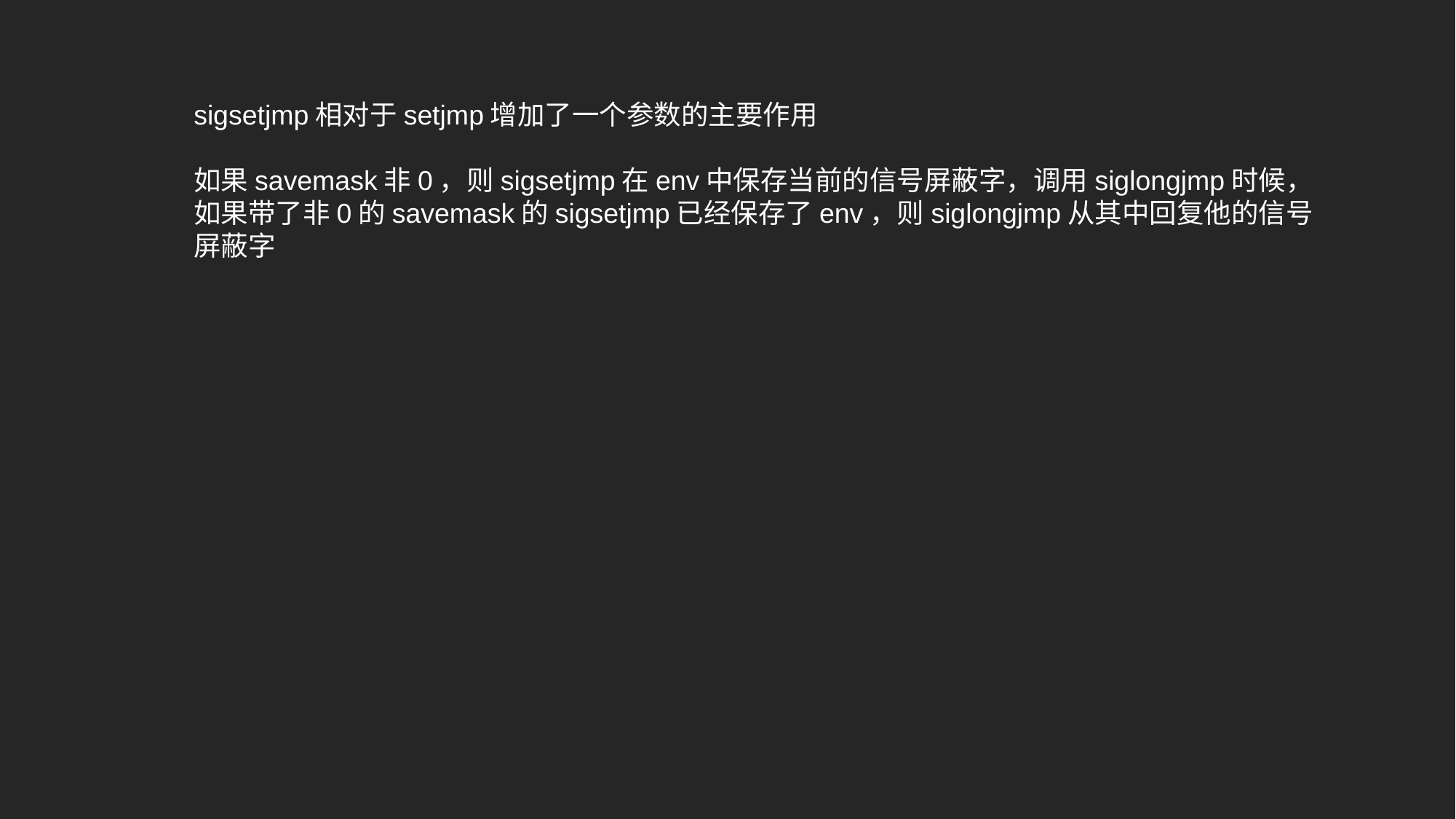

sigsetjmp相对于setjmp增加了一个参数的主要作用

如果savemask非0，则sigsetjmp在env中保存当前的信号屏蔽字，调用siglongjmp时候，如果带了非0的savemask的sigsetjmp已经保存了env，则siglongjmp从其中回复他的信号屏蔽字